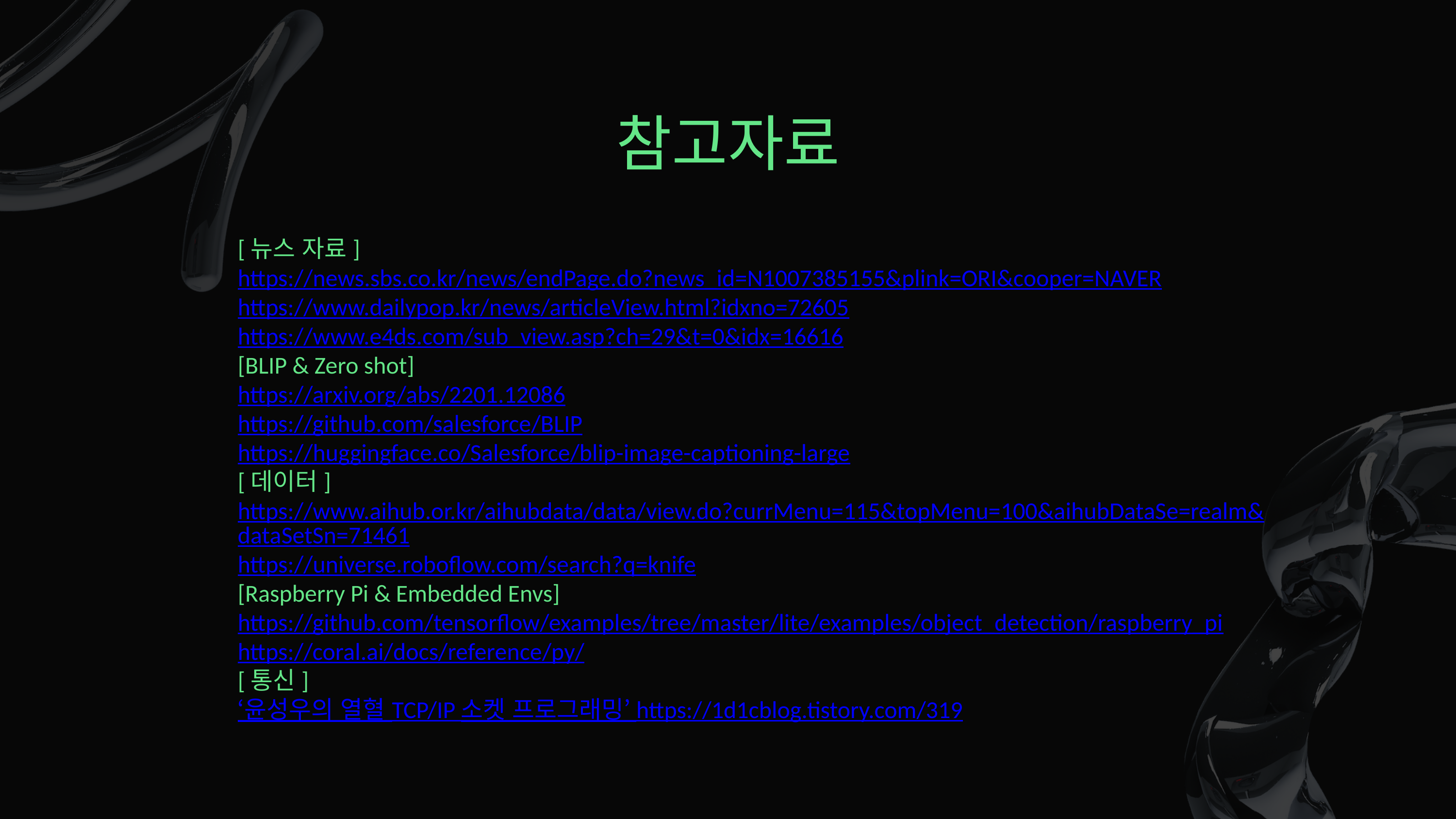

참고자료
[뉴스 자료]
https://news.sbs.co.kr/news/endPage.do?news_id=N1007385155&plink=ORI&cooper=NAVER
https://www.dailypop.kr/news/articleView.html?idxno=72605
https://www.e4ds.com/sub_view.asp?ch=29&t=0&idx=16616
[BLIP & Zero shot]
https://arxiv.org/abs/2201.12086
https://github.com/salesforce/BLIP
https://huggingface.co/Salesforce/blip-image-captioning-large
[데이터]
https://www.aihub.or.kr/aihubdata/data/view.do?currMenu=115&topMenu=100&aihubDataSe=realm&dataSetSn=71461
https://universe.roboflow.com/search?q=knife
[Raspberry Pi & Embedded Envs]
https://github.com/tensorflow/examples/tree/master/lite/examples/object_detection/raspberry_pi
https://coral.ai/docs/reference/py/
[통신]
‘윤성우의 열혈 TCP/IP 소켓 프로그래밍’ https://1d1cblog.tistory.com/319